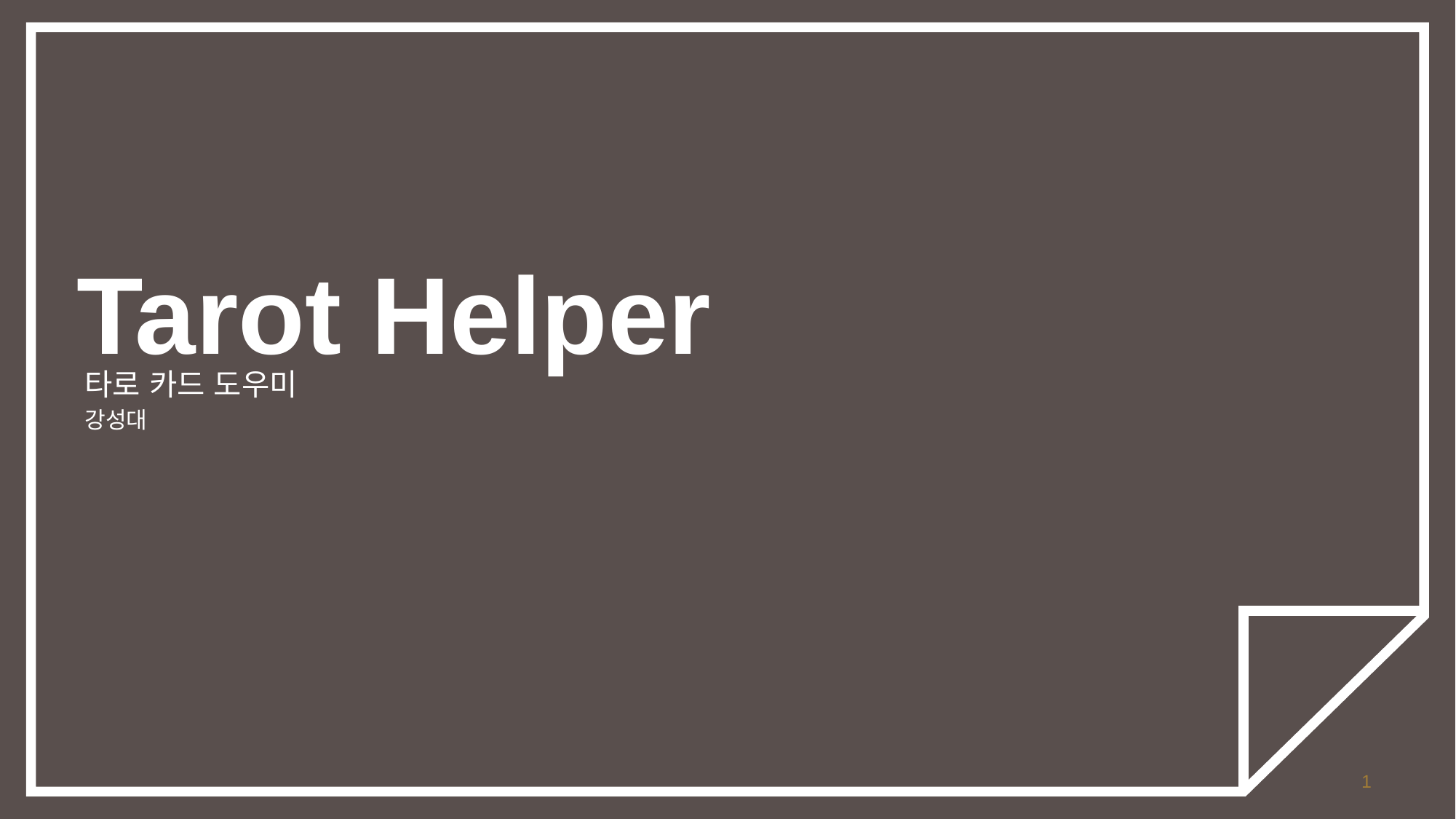

Tarot Helper
타로 카드 도우미
강성대
1